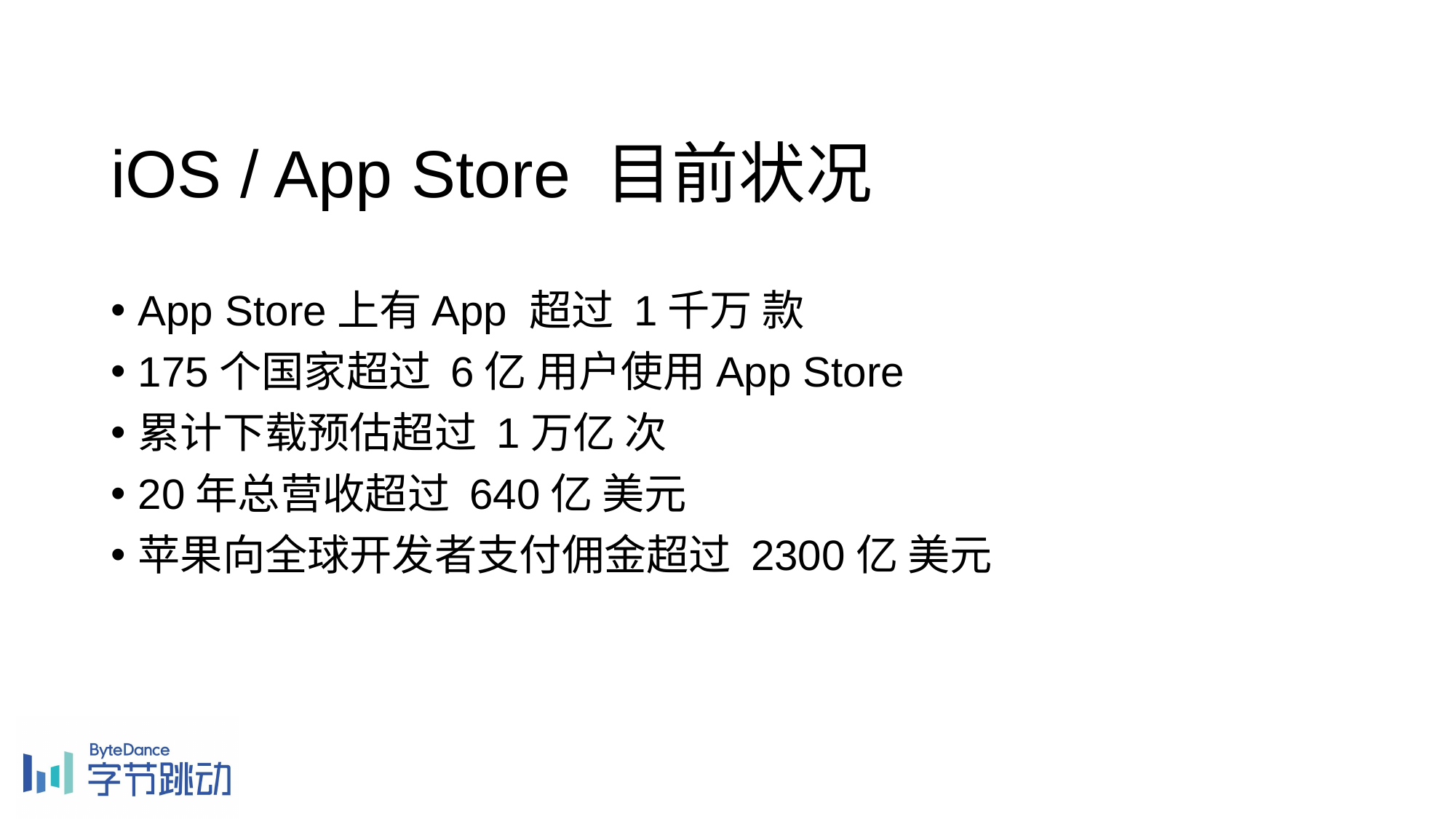

iOS / App Store 目前状况

App Store上有App 超过 1千万 款
175个国家超过 6亿 用户使用App Store
累计下载预估超过 1万亿 次
20年总营收超过 640亿 美元
苹果向全球开发者支付佣金超过 2300亿 美元